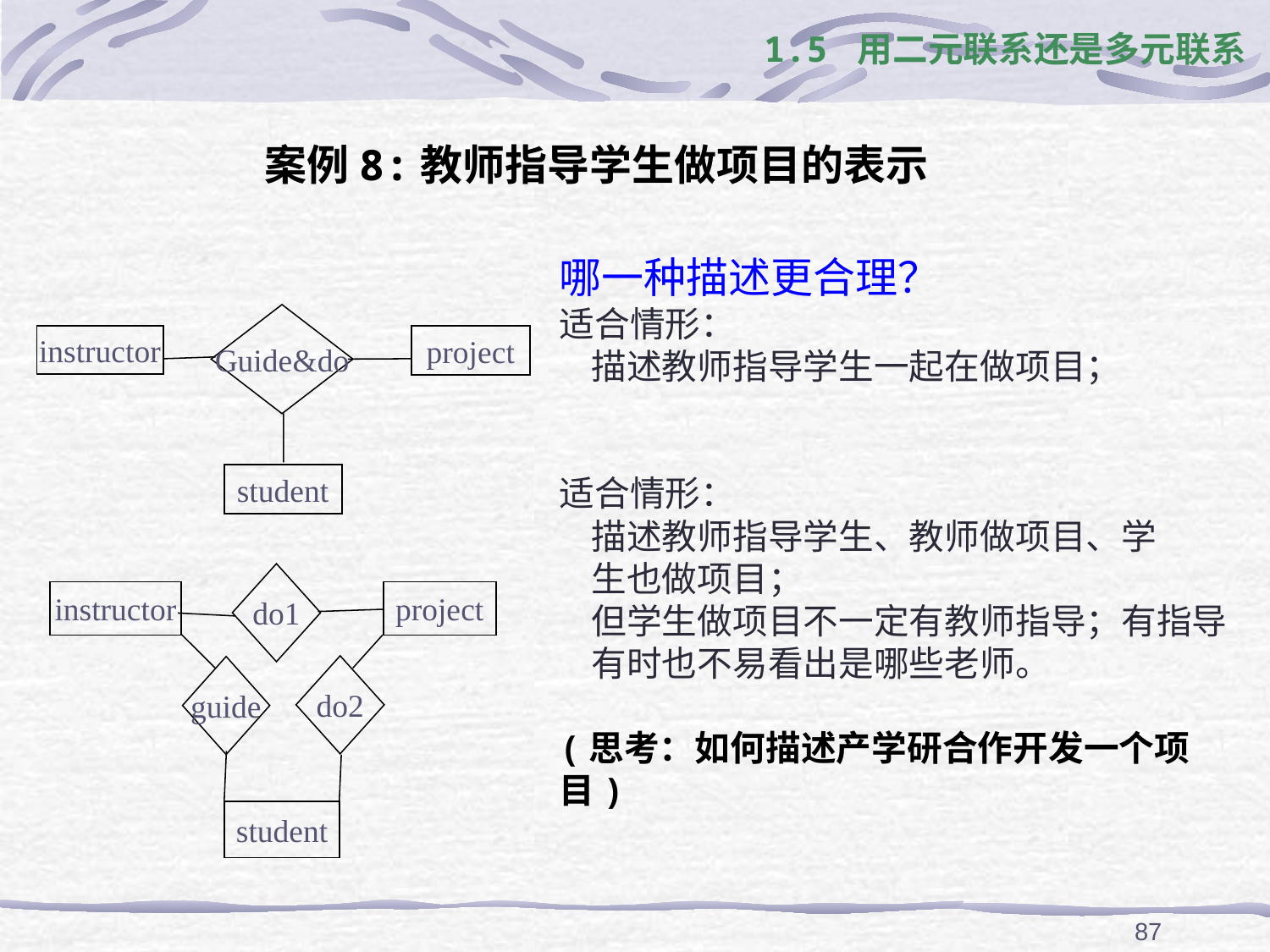

1.5 用二元联系还是多元联系
案例8:教师指导学生做项目的表示
哪一种描述更合理？
适合情形：
   描述教师指导学生一起在做项目；

适合情形：
   描述教师指导学生、教师做项目、学
   生也做项目；
   但学生做项目不一定有教师指导；有指导
   有时也不易看出是哪些老师。

(思考：如何描述产学研合作开发一个项目)

Guide&do
instructor
project

student
do1
instructor
project

do2
guide

student
87